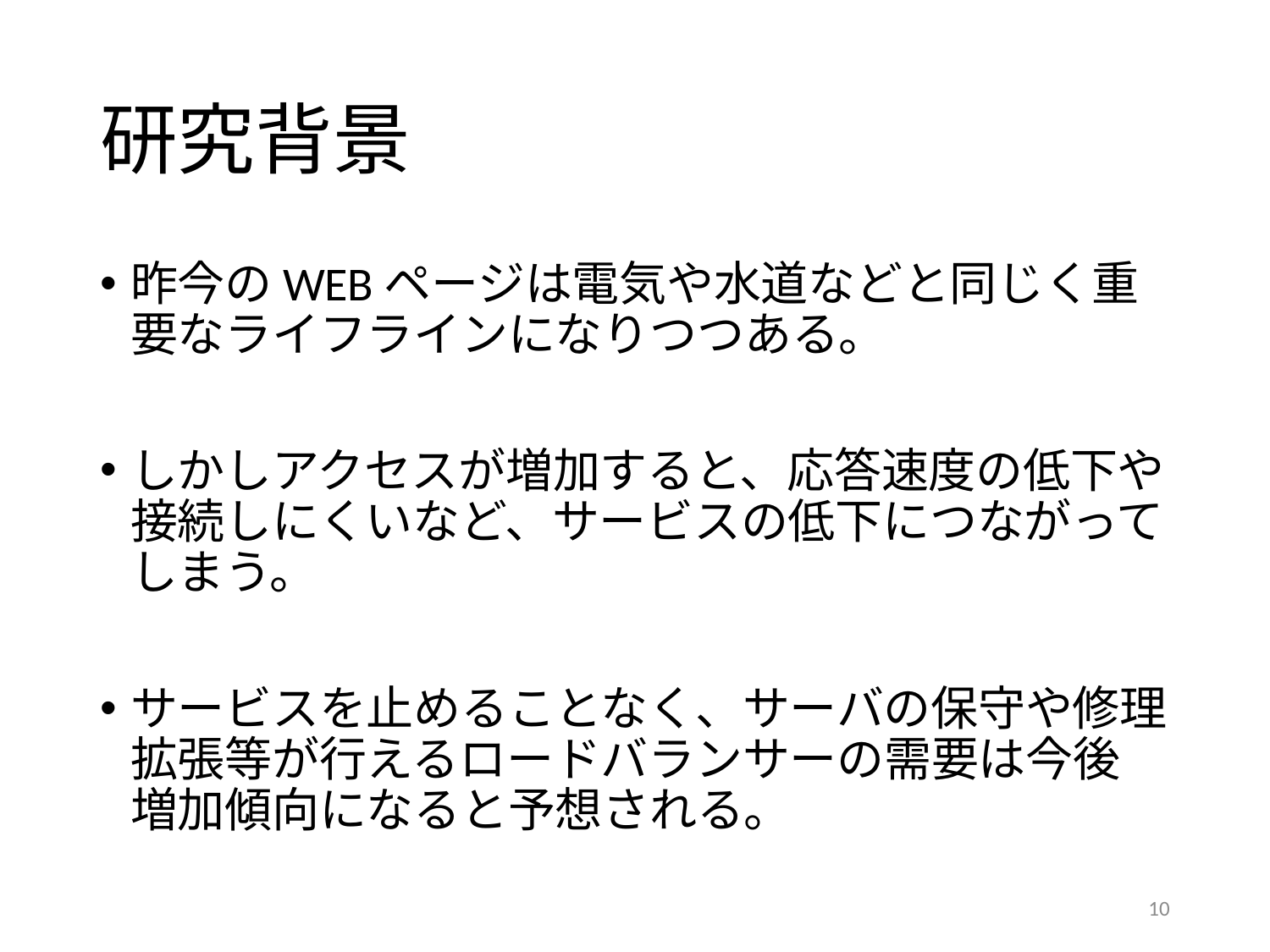

# 研究背景
昨今のWEBページは電気や水道などと同じく重要なライフラインになりつつある。

しかしアクセスが増加すると、応答速度の低下や接続しにくいなど、サービスの低下につながってしまう。

サービスを止めることなく、サーバの保守や修理拡張等が行えるロードバランサーの需要は今後
増加傾向になると予想される。
10